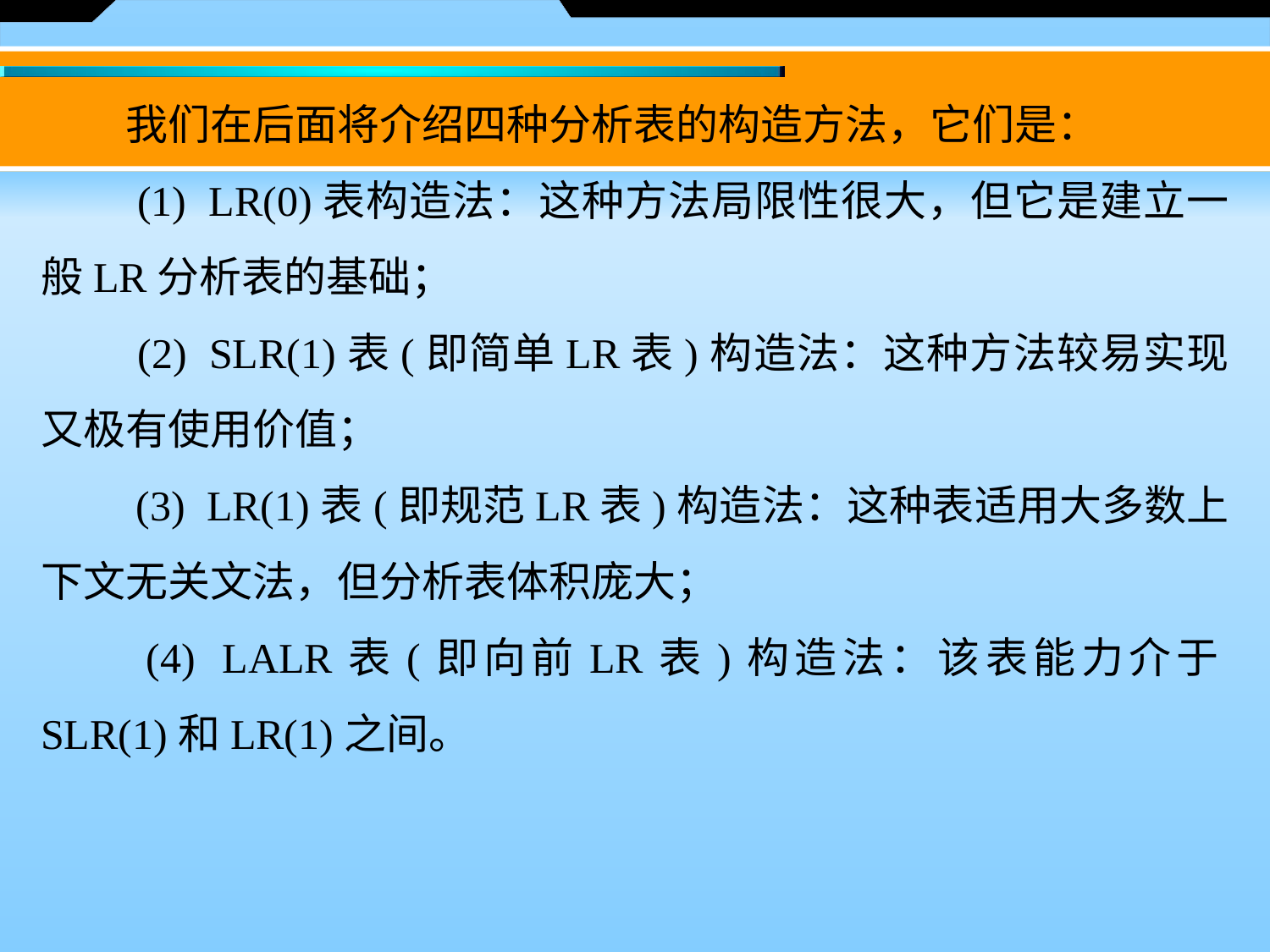

我们在后面将介绍四种分析表的构造方法，它们是：
　　(1)  LR(0)表构造法：这种方法局限性很大，但它是建立一般LR分析表的基础；
　　(2)  SLR(1)表(即简单LR表)构造法：这种方法较易实现又极有使用价值；
　　(3)  LR(1)表(即规范LR表)构造法：这种表适用大多数上下文无关文法，但分析表体积庞大；
　　(4)  LALR表(即向前LR表)构造法：该表能力介于SLR(1)和LR(1)之间。